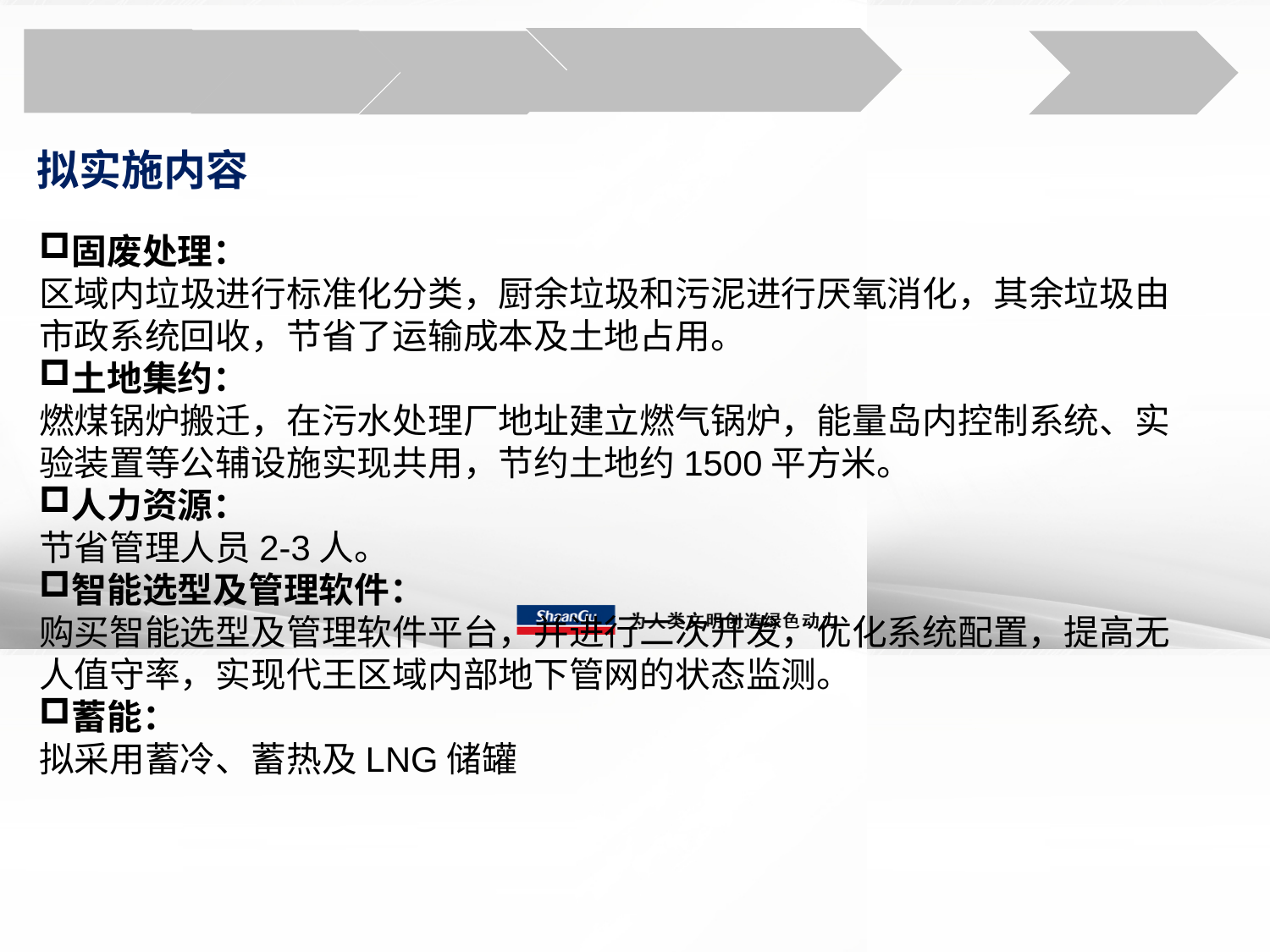

拟实施内容
固废处理：
区域内垃圾进行标准化分类，厨余垃圾和污泥进行厌氧消化，其余垃圾由市政系统回收，节省了运输成本及土地占用。
土地集约：
燃煤锅炉搬迁，在污水处理厂地址建立燃气锅炉，能量岛内控制系统、实验装置等公辅设施实现共用，节约土地约1500平方米。
人力资源：
节省管理人员2-3人。
智能选型及管理软件：
购买智能选型及管理软件平台，并进行二次开发，优化系统配置，提高无人值守率，实现代王区域内部地下管网的状态监测。
蓄能：
拟采用蓄冷、蓄热及LNG储罐